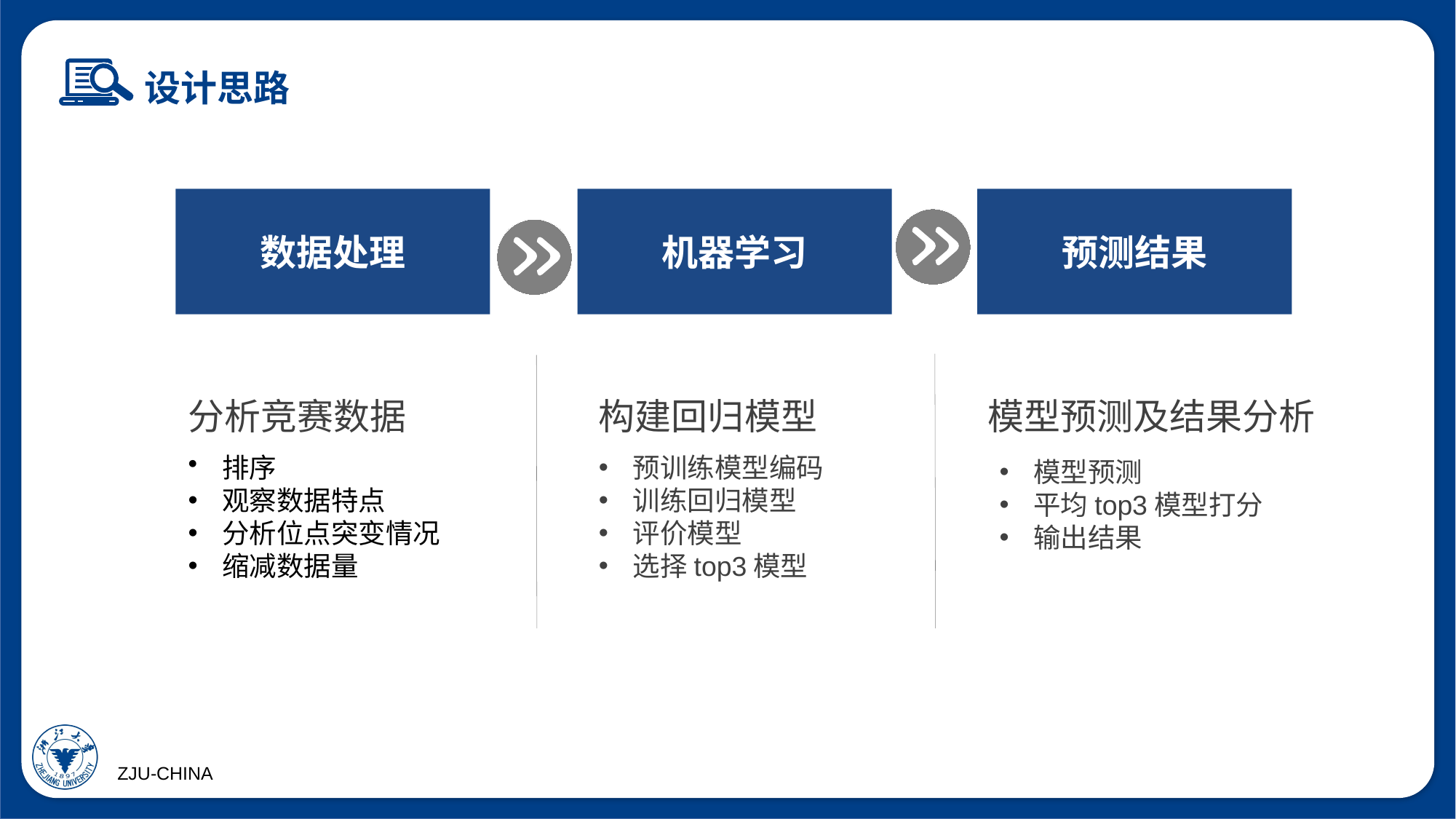

设计思路
数据处理
机器学习
预测结果

模型预测及结果分析

模型预测
平均top3模型打分
输出结果
分析竞赛数据
排序
观察数据特点
分析位点突变情况
缩减数据量
构建回归模型
预训练模型编码
训练回归模型
评价模型
选择top3模型
3